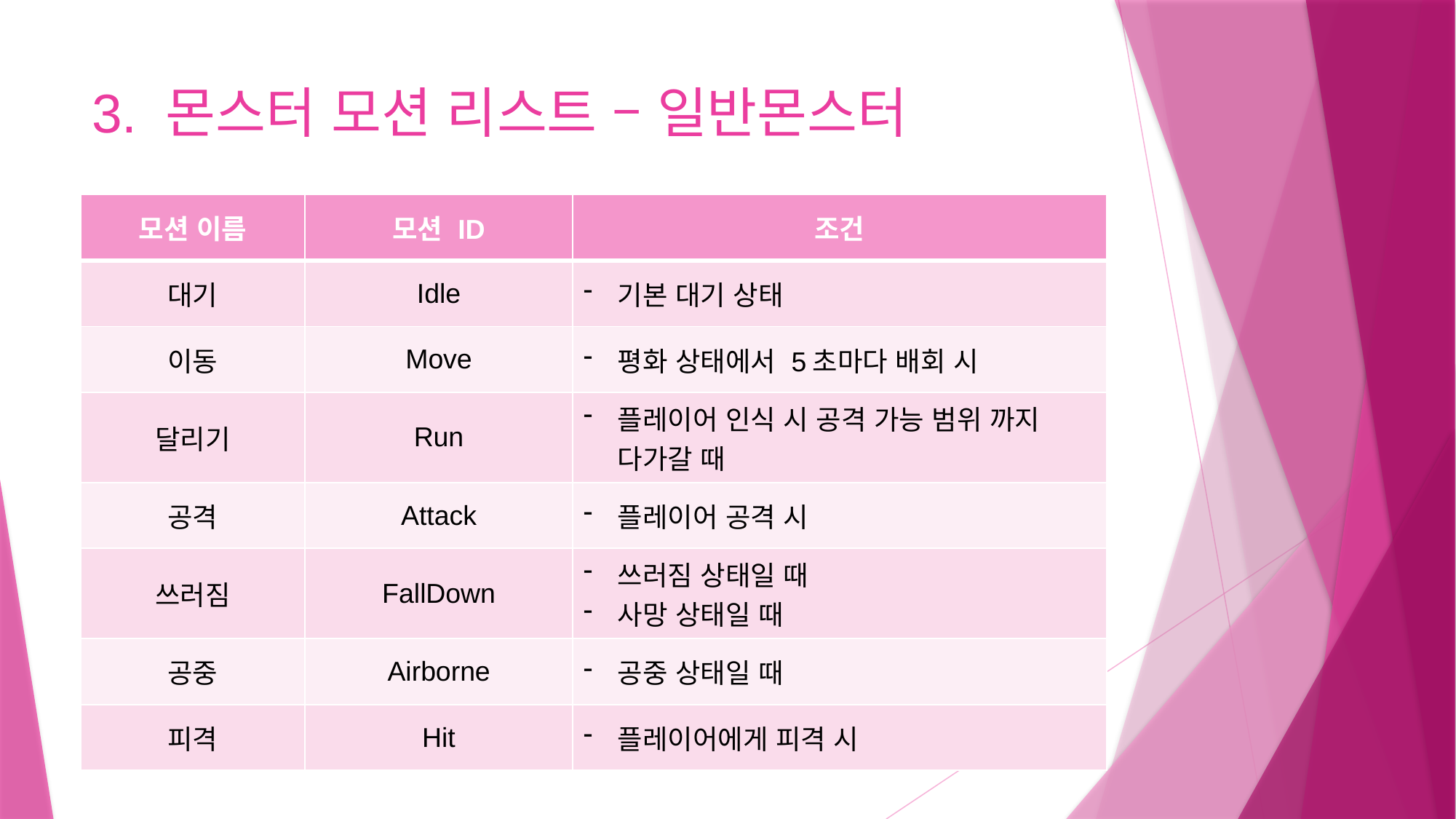

# 3. 몬스터 모션 리스트 – 일반몬스터
| 모션 이름 | 모션 ID | 조건 |
| --- | --- | --- |
| 대기 | Idle | 기본 대기 상태 |
| 이동 | Move | 평화 상태에서 5초마다 배회 시 |
| 달리기 | Run | 플레이어 인식 시 공격 가능 범위 까지 다가갈 때 |
| 공격 | Attack | 플레이어 공격 시 |
| 쓰러짐 | FallDown | 쓰러짐 상태일 때 사망 상태일 때 |
| 공중 | Airborne | 공중 상태일 때 |
| 피격 | Hit | 플레이어에게 피격 시 |